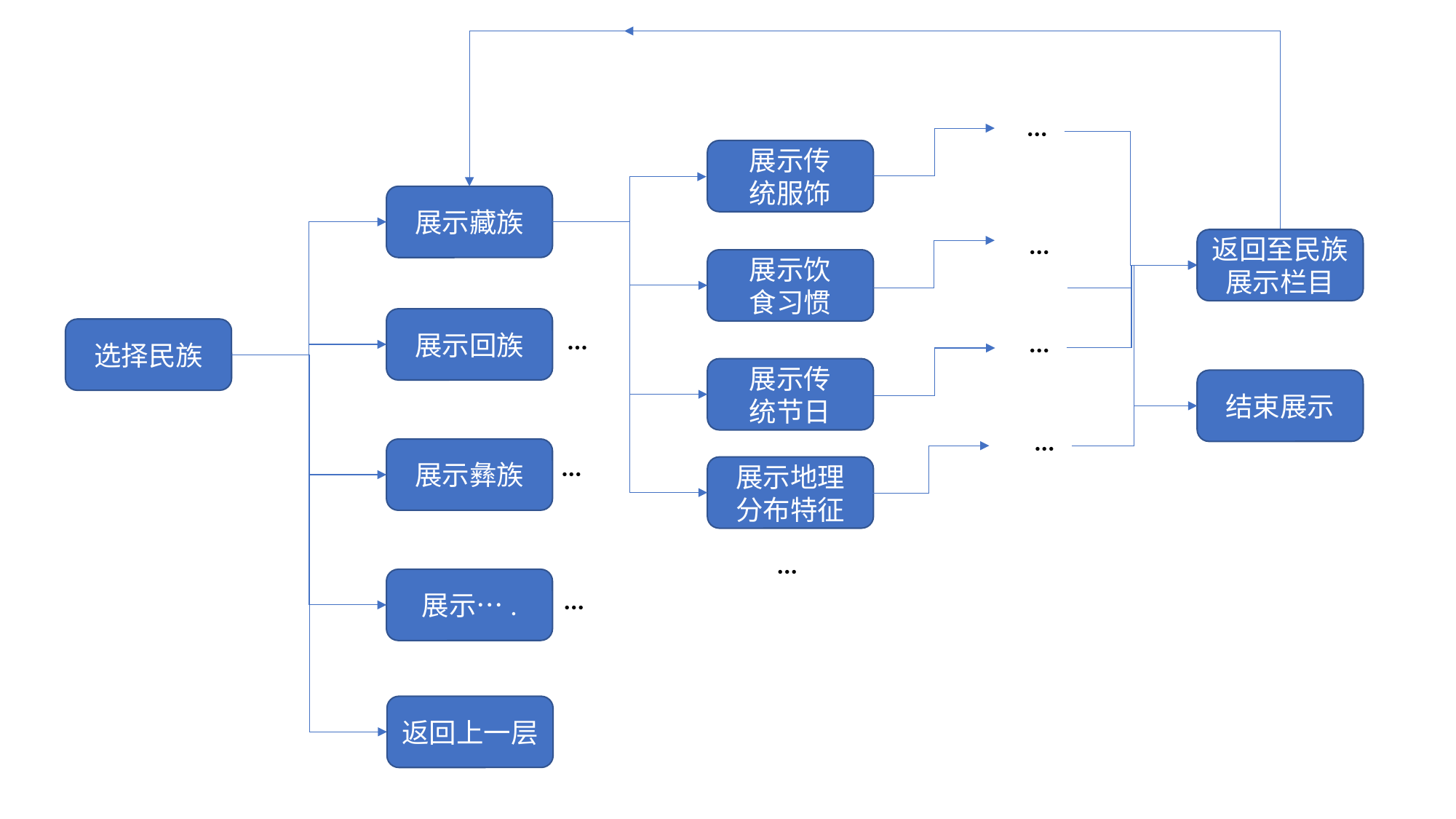

···
展示传
统服饰
展示藏族
···
返回至民族展示栏目
展示饮
食习惯
展示回族
选择民族
···
···
展示传
统节日
结束展示
···
展示彝族
···
展示地理
分布特征
···
展示….
···
返回上一层